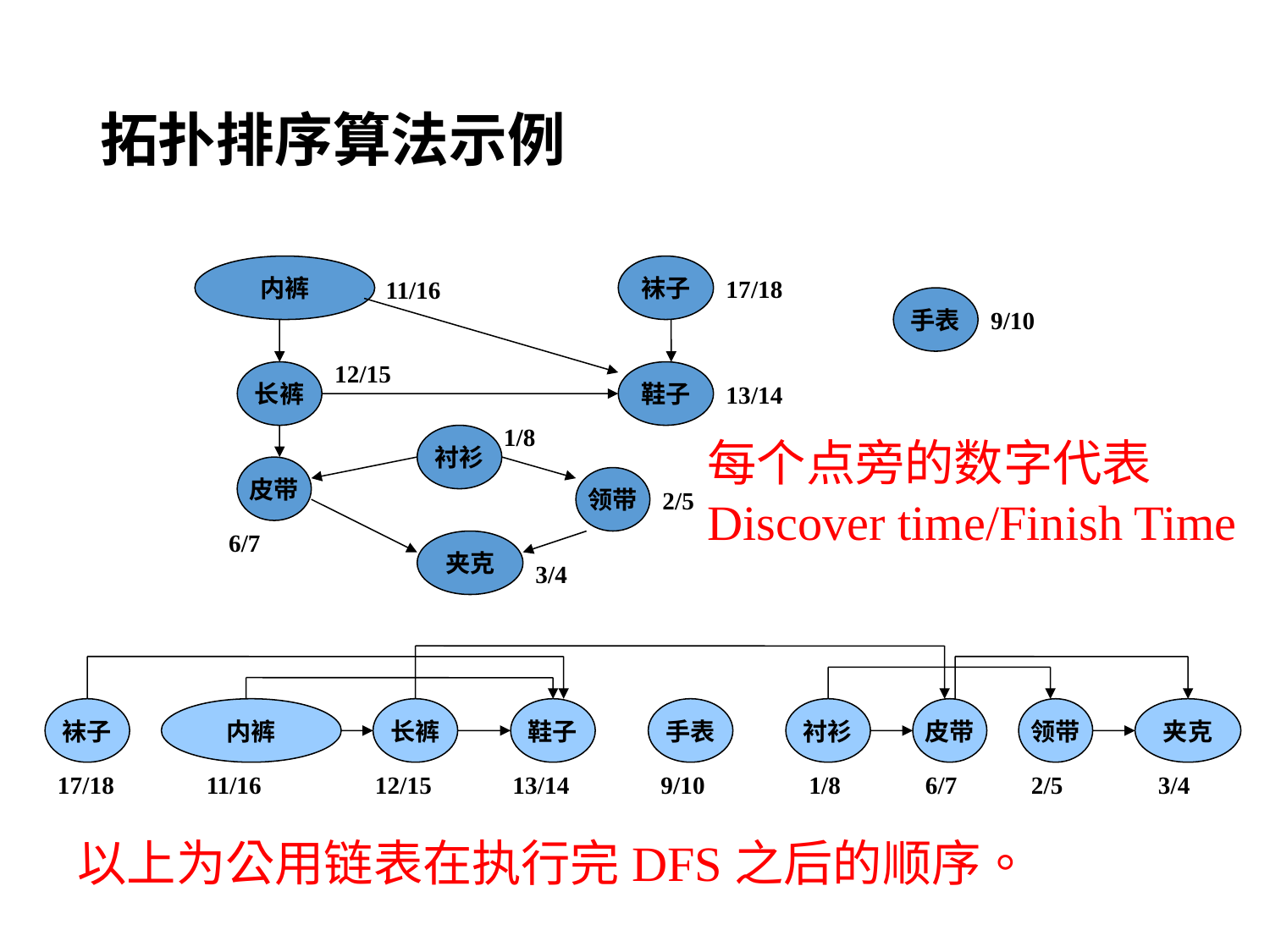

# 拓扑排序算法示例
内裤
袜子
17/18
11/16
手表

9/10

12/15
长裤
鞋子
13/14

1/8

衬衫
皮带

领带
2/5
6/7
夹克

3/4
每个点旁的数字代表Discover time/Finish Time

袜子
内裤
长裤
鞋子
手表
衬衫
皮带
领带
夹克

17/18
11/16
12/15
13/14
9/10
1/8
6/7
2/5
3/4
以上为公用链表在执行完DFS之后的顺序。